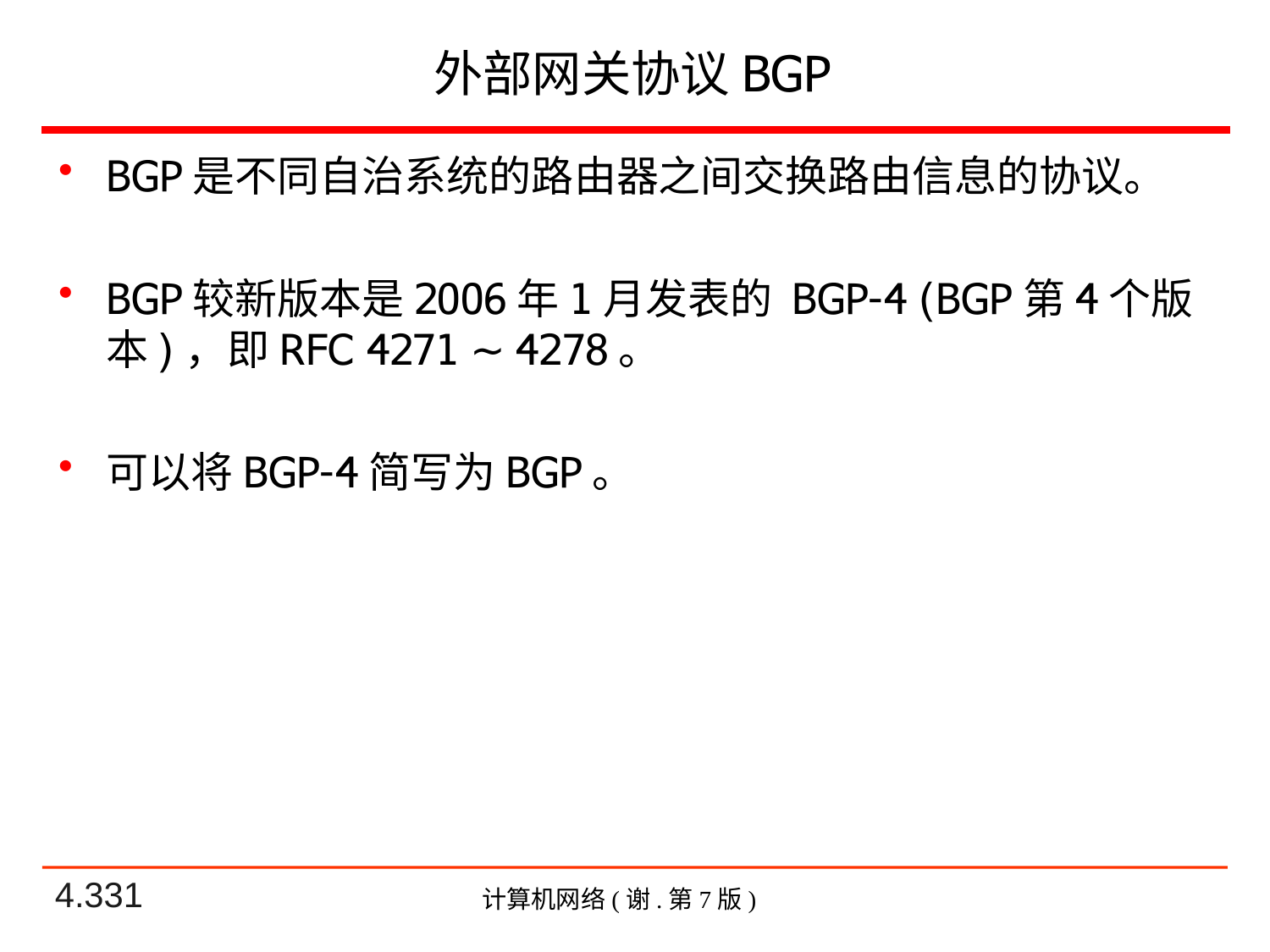

# 外部网关协议BGP
BGP是不同自治系统的路由器之间交换路由信息的协议。

BGP较新版本是2006年1月发表的 BGP-4 (BGP第4个版本)，即RFC 4271 ~ 4278。

可以将BGP-4简写为BGP。